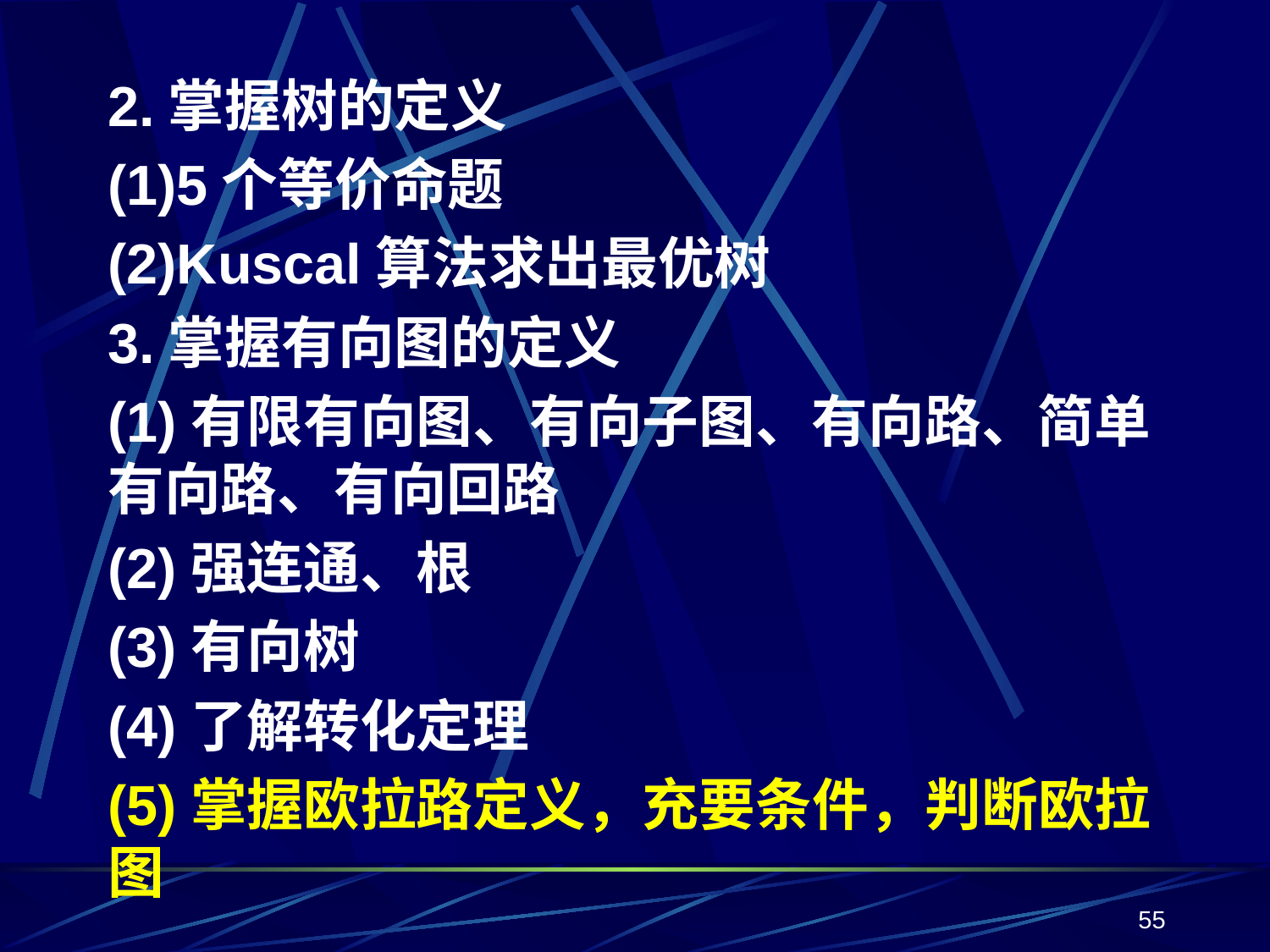

2.掌握树的定义
(1)5个等价命题
(2)Kuscal算法求出最优树
3.掌握有向图的定义
(1)有限有向图、有向子图、有向路、简单有向路、有向回路
(2)强连通、根
(3)有向树
(4)了解转化定理
(5)掌握欧拉路定义，充要条件，判断欧拉图

55